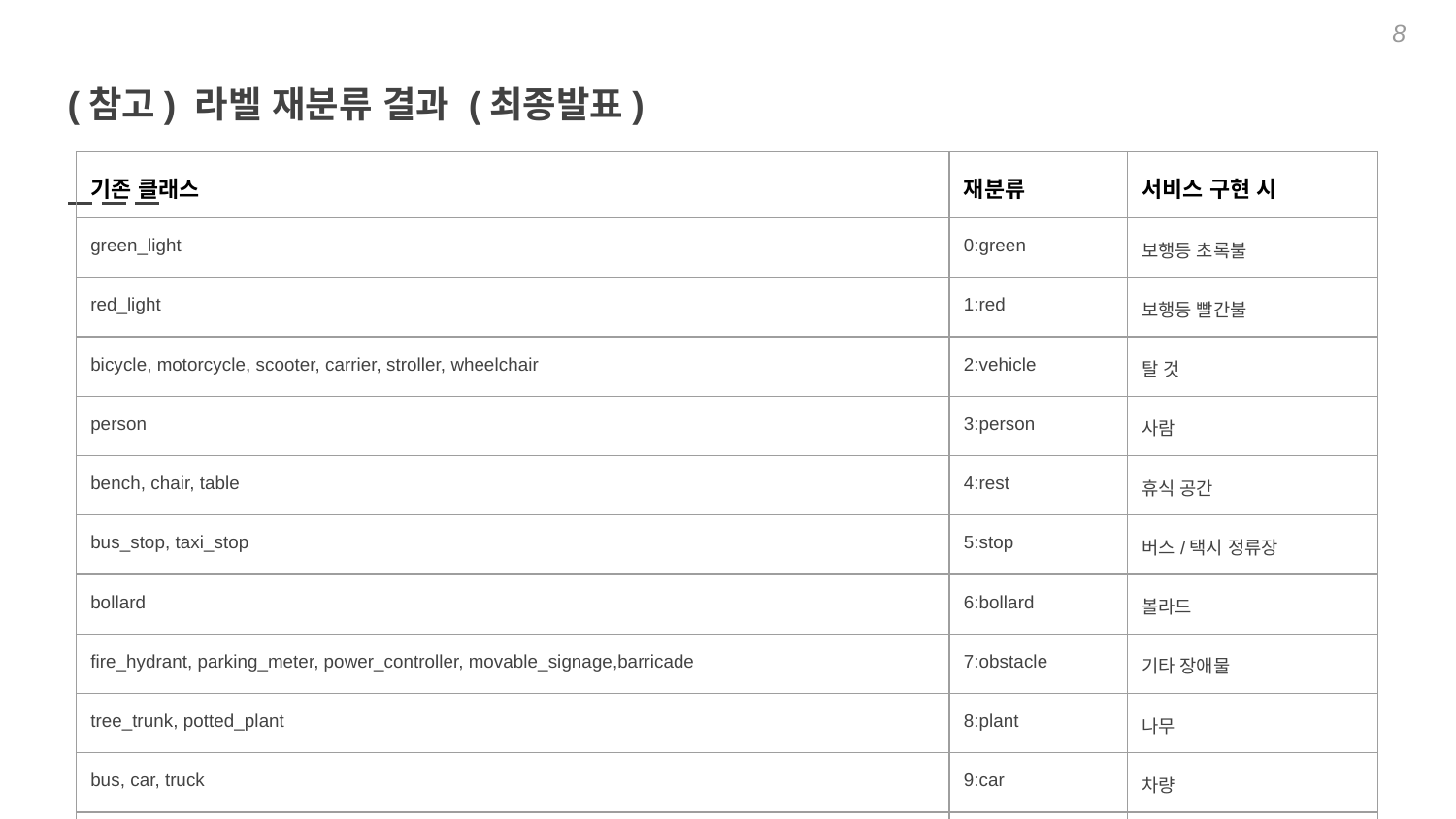

8
(참고) 라벨 재분류 결과 (최종발표)
| 기존 클래스 | 재분류 | 서비스 구현 시 |
| --- | --- | --- |
| green\_light | 0:green | 보행등 초록불 |
| red\_light | 1:red | 보행등 빨간불 |
| bicycle, motorcycle, scooter, carrier, stroller, wheelchair | 2:vehicle | 탈 것 |
| person | 3:person | 사람 |
| bench, chair, table | 4:rest | 휴식 공간 |
| bus\_stop, taxi\_stop | 5:stop | 버스/택시 정류장 |
| bollard | 6:bollard | 볼라드 |
| fire\_hydrant, parking\_meter, power\_controller, movable\_signage,barricade | 7:obstacle | 기타 장애물 |
| tree\_trunk, potted\_plant | 8:plant | 나무 |
| bus, car, truck | 9:car | 차량 |
| pole | 10:pole | 기둥 |
| cat, dog, traffic\_light, traffic\_sign, traffic light controller, kiosk, atm | 11:others | 삭제 |